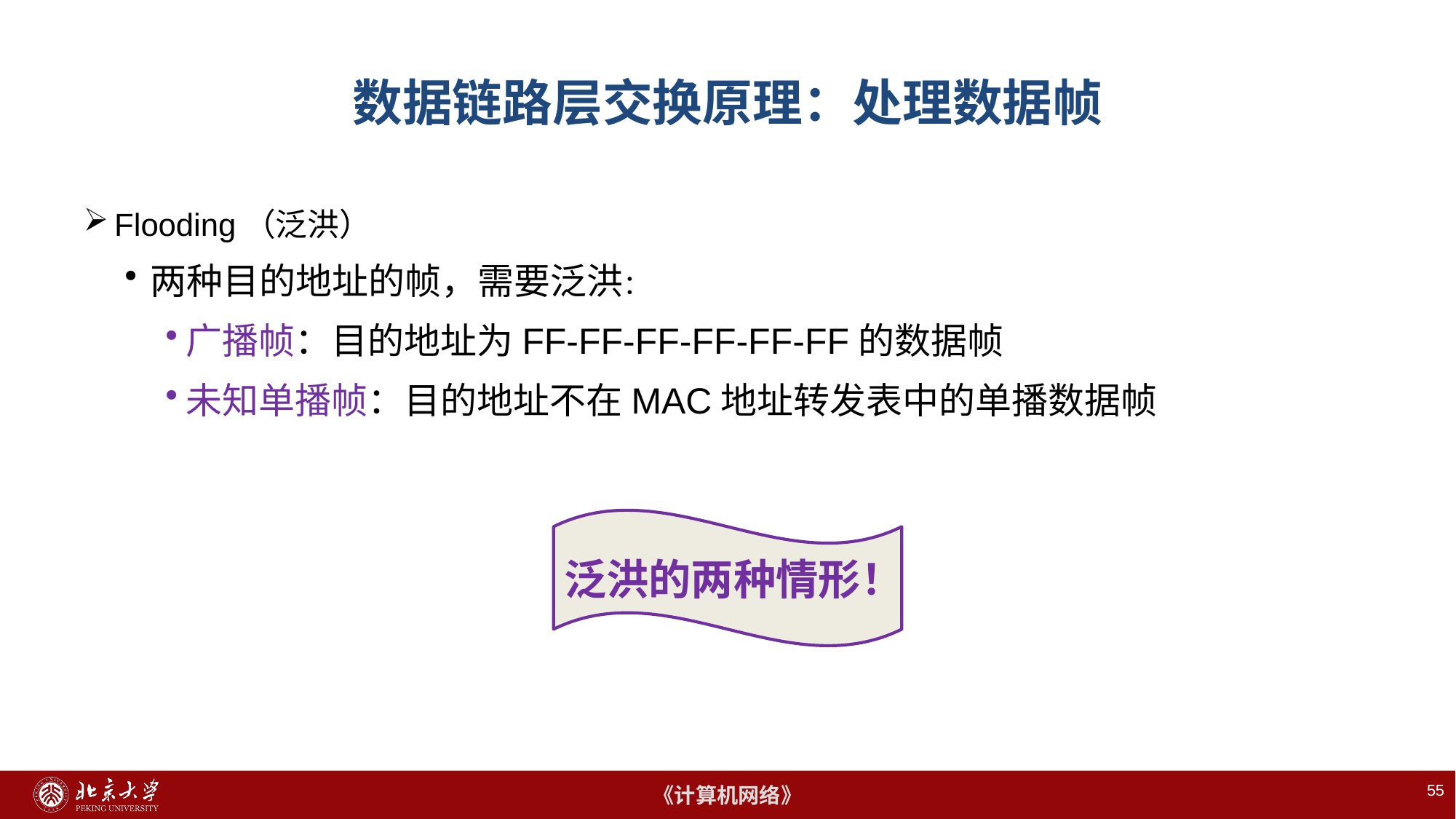

# 数据链路层交换原理：处理数据帧
Flooding（泛洪）
两种目的地址的帧，需要泛洪：
广播帧：目的地址为FF-FF-FF-FF-FF-FF的数据帧
未知单播帧：目的地址不在MAC地址转发表中的单播数据帧

泛洪的两种情形！
55